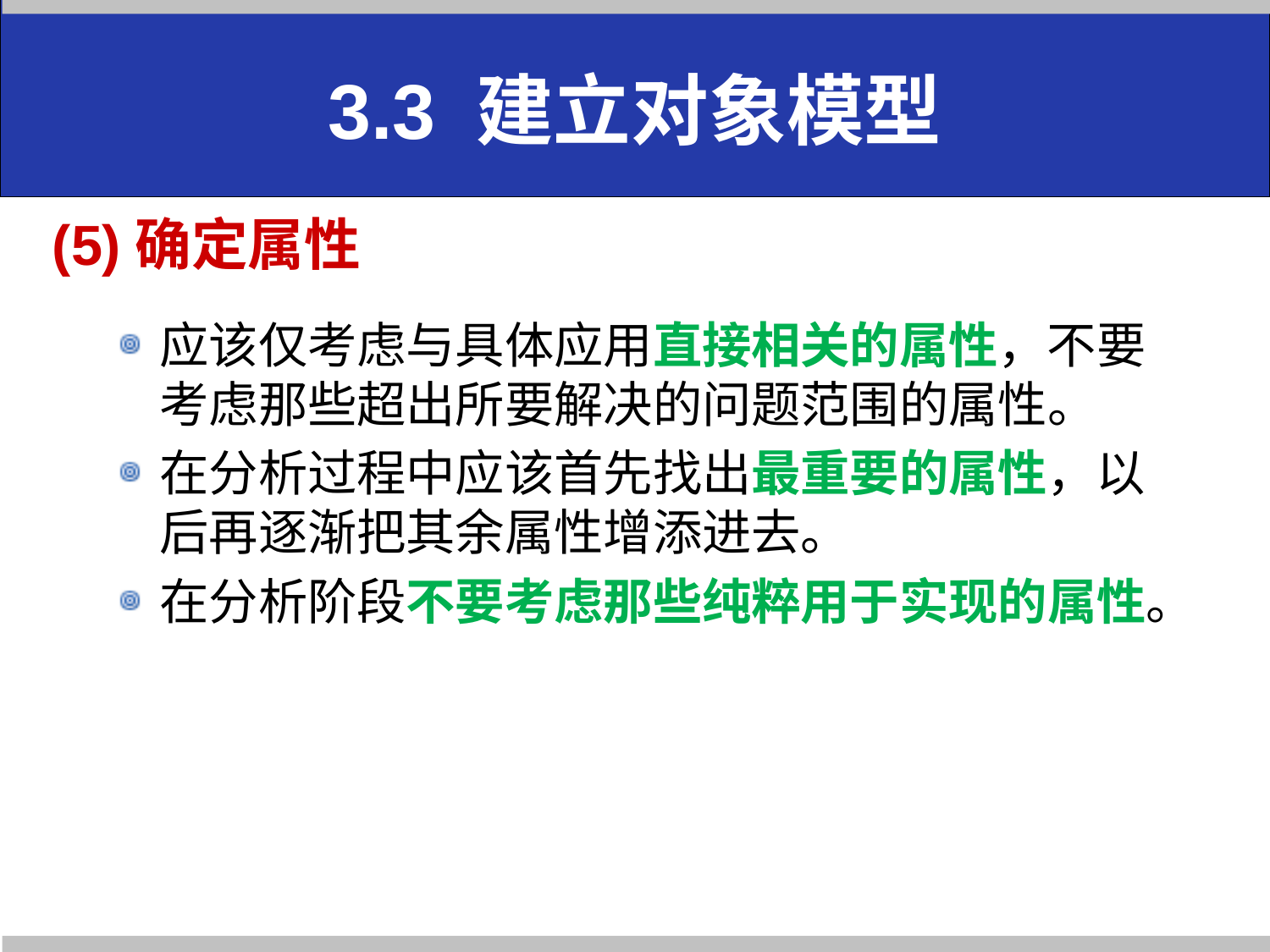

3.3 建立对象模型
# (5)确定属性
应该仅考虑与具体应用直接相关的属性，不要考虑那些超出所要解决的问题范围的属性。
在分析过程中应该首先找出最重要的属性，以后再逐渐把其余属性增添进去。
在分析阶段不要考虑那些纯粹用于实现的属性。
195